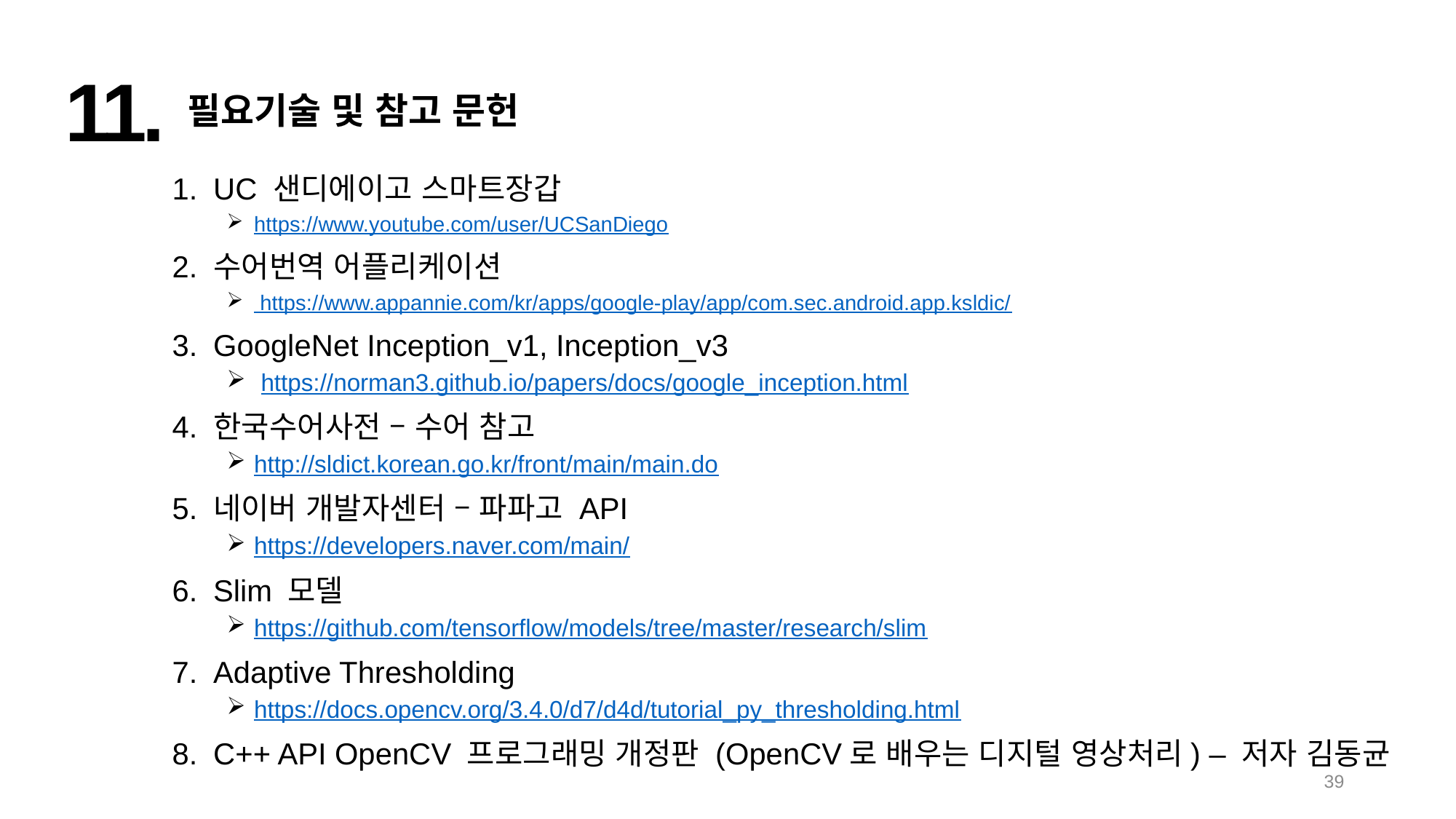

11.
   필요기술 및 참고 문헌
UC 샌디에이고 스마트장갑
https://www.youtube.com/user/UCSanDiego
수어번역 어플리케이션
 https://www.appannie.com/kr/apps/google-play/app/com.sec.android.app.ksldic/
GoogleNet Inception_v1, Inception_v3
 https://norman3.github.io/papers/docs/google_inception.html
한국수어사전 – 수어 참고
http://sldict.korean.go.kr/front/main/main.do
네이버 개발자센터 – 파파고 API
https://developers.naver.com/main/
Slim 모델
https://github.com/tensorflow/models/tree/master/research/slim
Adaptive Thresholding
https://docs.opencv.org/3.4.0/d7/d4d/tutorial_py_thresholding.html
C++ API OpenCV 프로그래밍 개정판 (OpenCV로 배우는 디지털 영상처리) – 저자 김동균

39